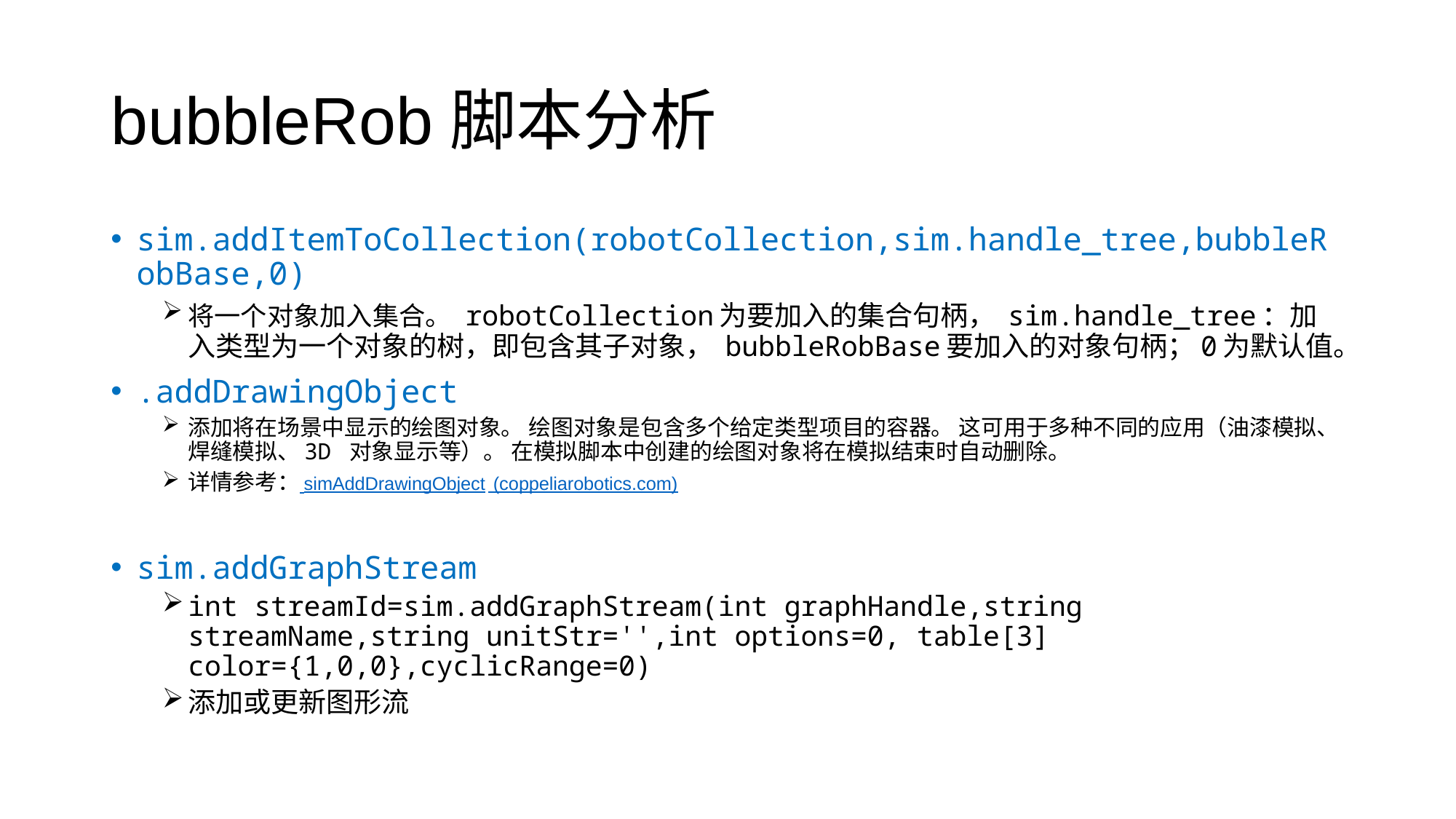

# bubbleRob脚本分析
sim.addItemToCollection(robotCollection,sim.handle_tree,bubbleRobBase,0)
将一个对象加入集合。 robotCollection为要加入的集合句柄， sim.handle_tree：加入类型为一个对象的树，即包含其子对象， bubbleRobBase要加入的对象句柄；0为默认值。
.addDrawingObject
添加将在场景中显示的绘图对象。 绘图对象是包含多个给定类型项目的容器。 这可用于多种不同的应用（油漆模拟、焊缝模拟、3D 对象显示等）。 在模拟脚本中创建的绘图对象将在模拟结束时自动删除。
详情参考： simAddDrawingObject (coppeliarobotics.com)

sim.addGraphStream
int streamId=sim.addGraphStream(int graphHandle,string streamName,string unitStr='',int options=0, table[3] color={1,0,0},cyclicRange=0)
添加或更新图形流